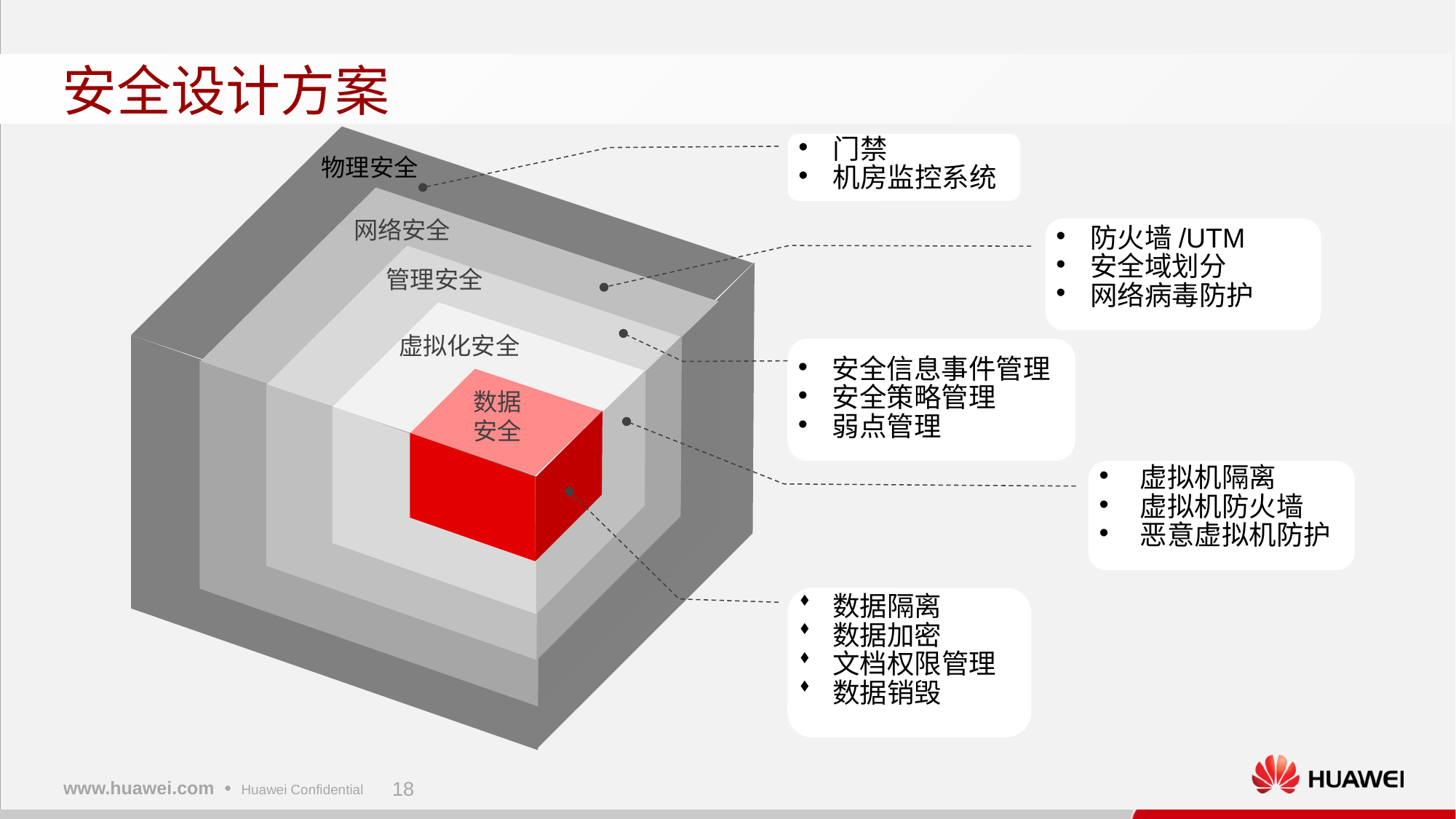

# 安全设计方案

门禁
机房监控系统

网络安全
防火墙/UTM
安全域划分
网络病毒防护

管理安全

虚拟化安全

安全信息事件管理
安全策略管理
弱点管理

数据安全

虚拟机隔离
虚拟机防火墙
恶意虚拟机防护

物理安全

数据隔离
数据加密
文档权限管理
数据销毁